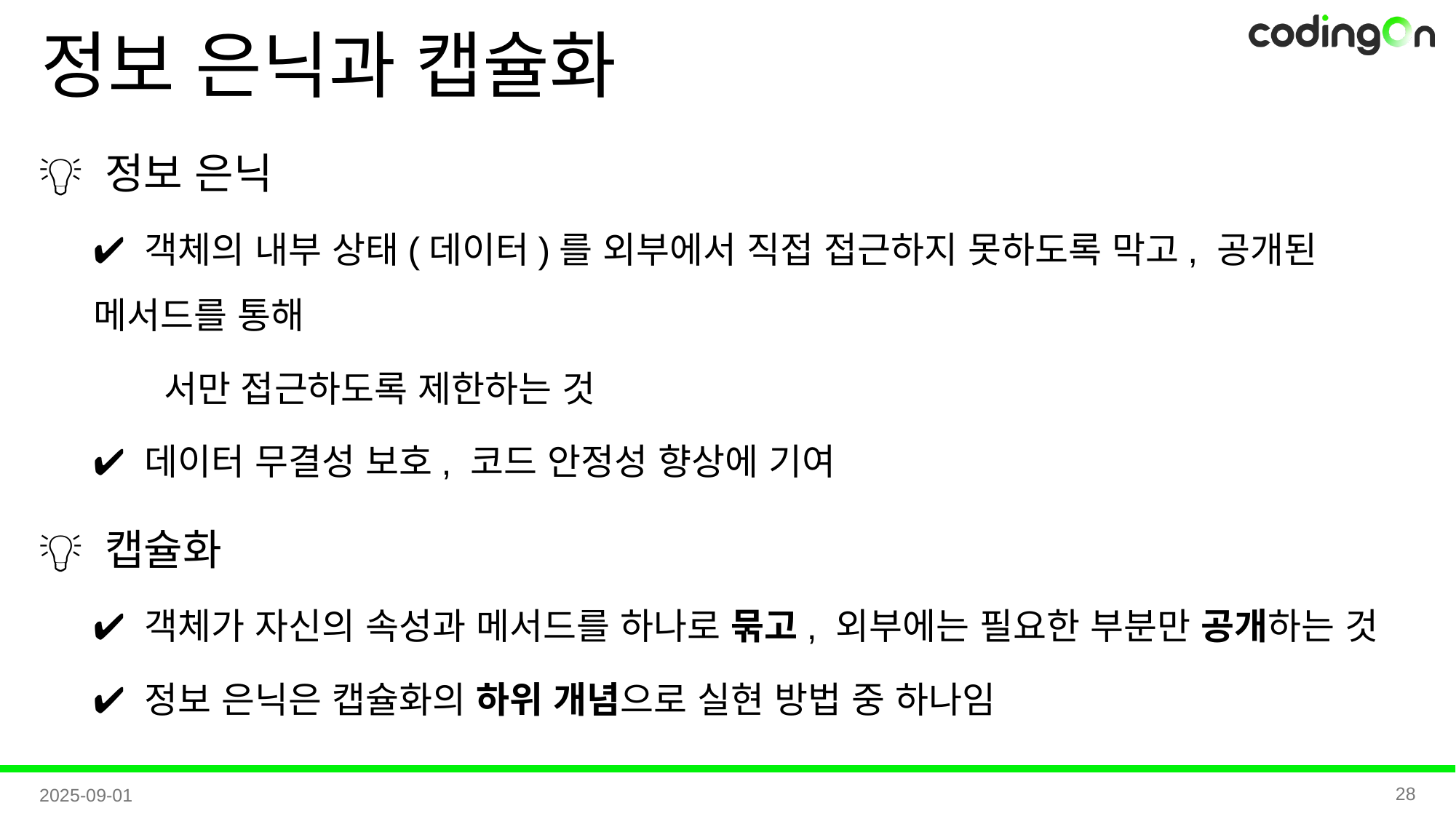

# 정보 은닉과 캡슐화
💡 정보 은닉
✔️ 객체의 내부 상태(데이터)를 외부에서 직접 접근하지 못하도록 막고, 공개된 메서드를 통해
      서만 접근하도록 제한하는 것
✔️ 데이터 무결성 보호, 코드 안정성 향상에 기여
💡 캡슐화
✔️ 객체가 자신의 속성과 메서드를 하나로 묶고, 외부에는 필요한 부분만 공개하는 것
✔️ 정보 은닉은 캡슐화의 하위 개념으로 실현 방법 중 하나임
28
2025-09-01